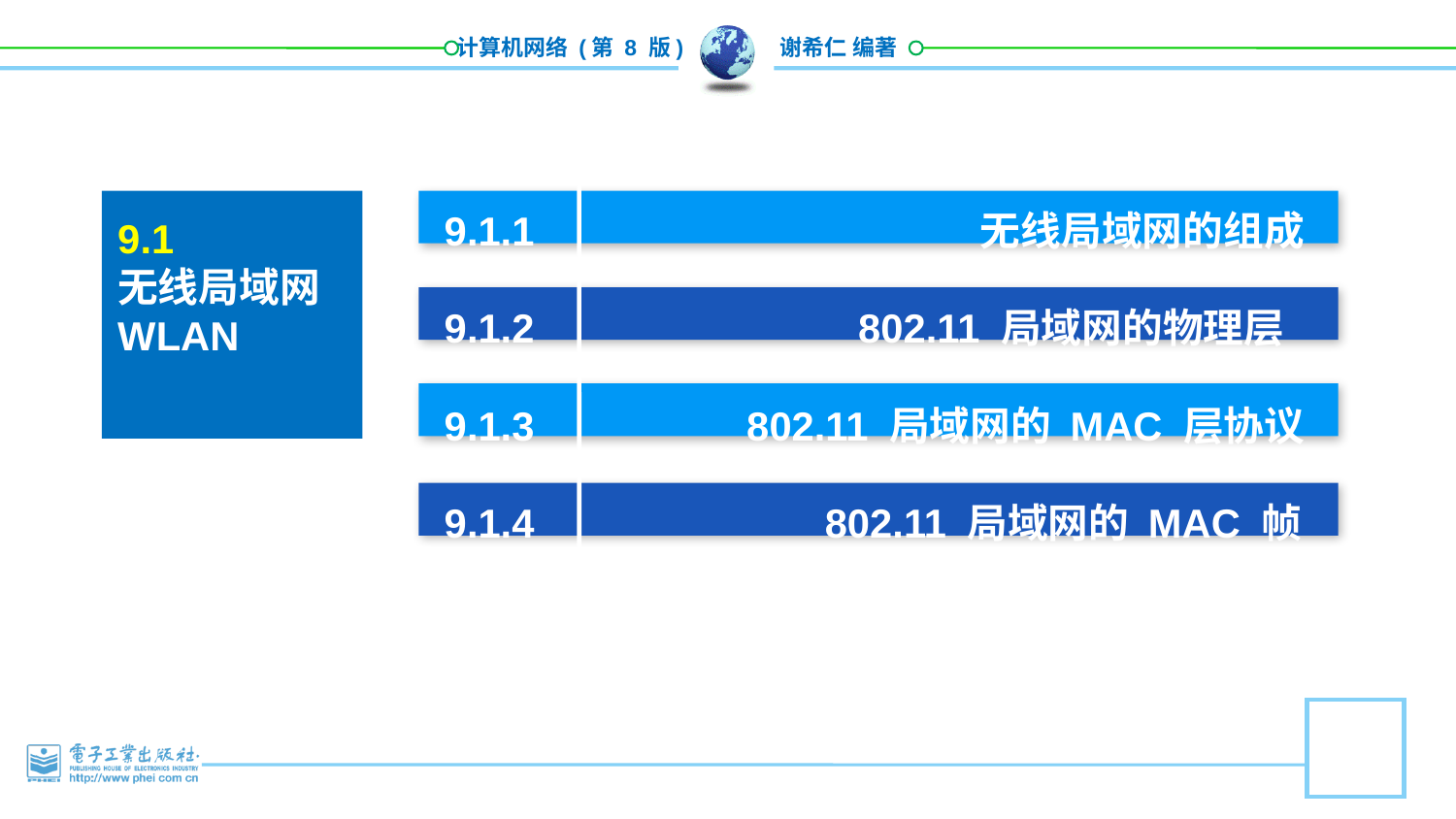

9.1.1  			        无线局域网的组成
9.1.2  		           802.11 局域网的物理层
9.1.3 		 802.11 局域网的 MAC 层协议
9.1.4 		        802.11 局域网的 MAC 帧

9.1
无线局域网 WLAN